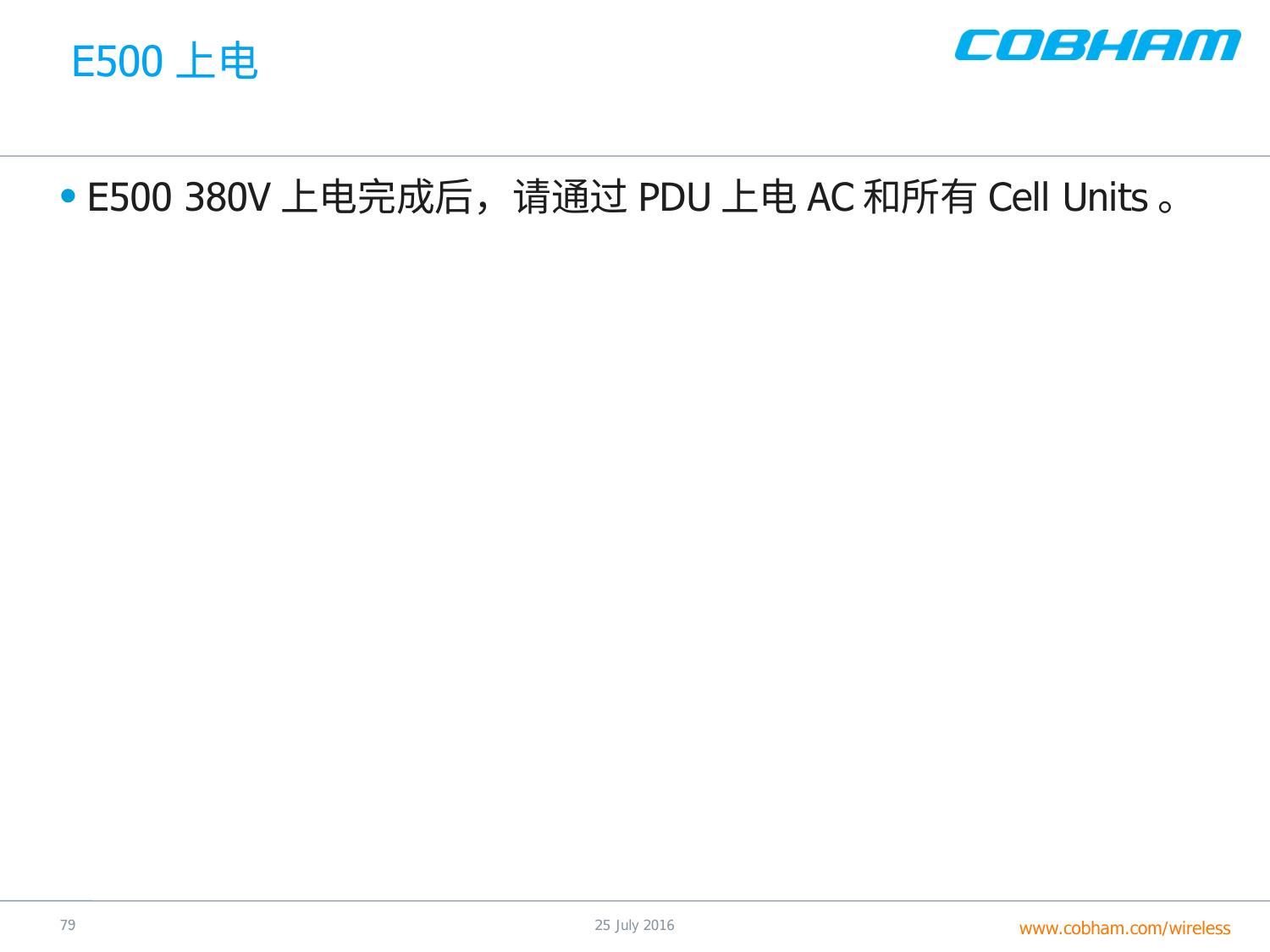

# E500上电

E500 380V上电完成后，请通过PDU上电AC和所有Cell Units。
79
25 July 2016